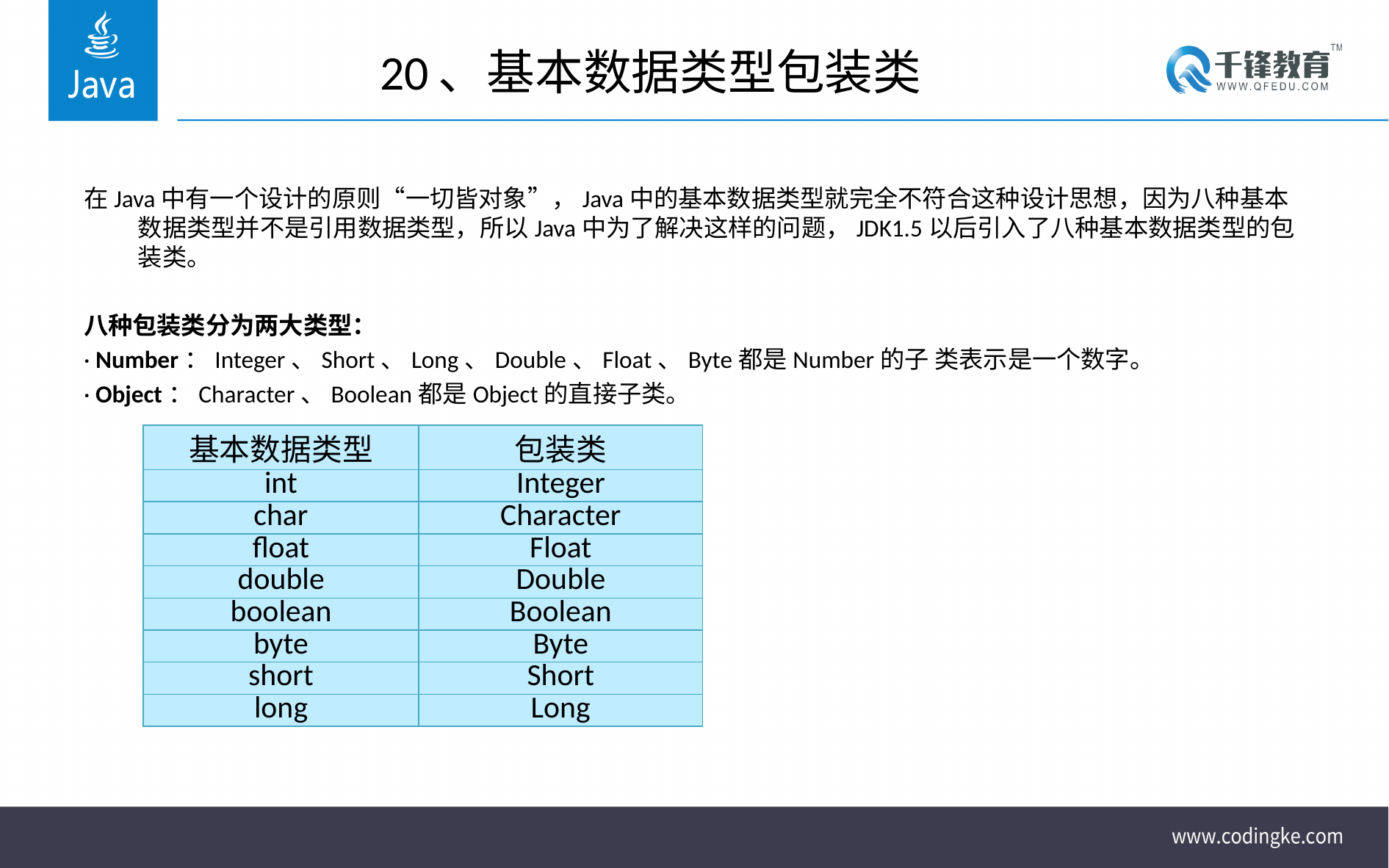

# 20、基本数据类型包装类
在Java中有一个设计的原则“一切皆对象”，Java中的基本数据类型就完全不符合这种设计思想，因为八种基本数据类型并不是引用数据类型，所以Java中为了解决这样的问题，JDK1.5以后引入了八种基本数据类型的包装类。

八种包装类分为两大类型：
· Number：Integer、Short、Long、Double、Float、Byte都是Number的子 类表示是一个数字。
· Object：Character、Boolean都是Object的直接子类。

| 基本数据类型 | 包装类 |
| --- | --- |
| int | Integer |
| char | Character |
| float | Float |
| double | Double |
| boolean | Boolean |
| byte | Byte |
| short | Short |
| long | Long |